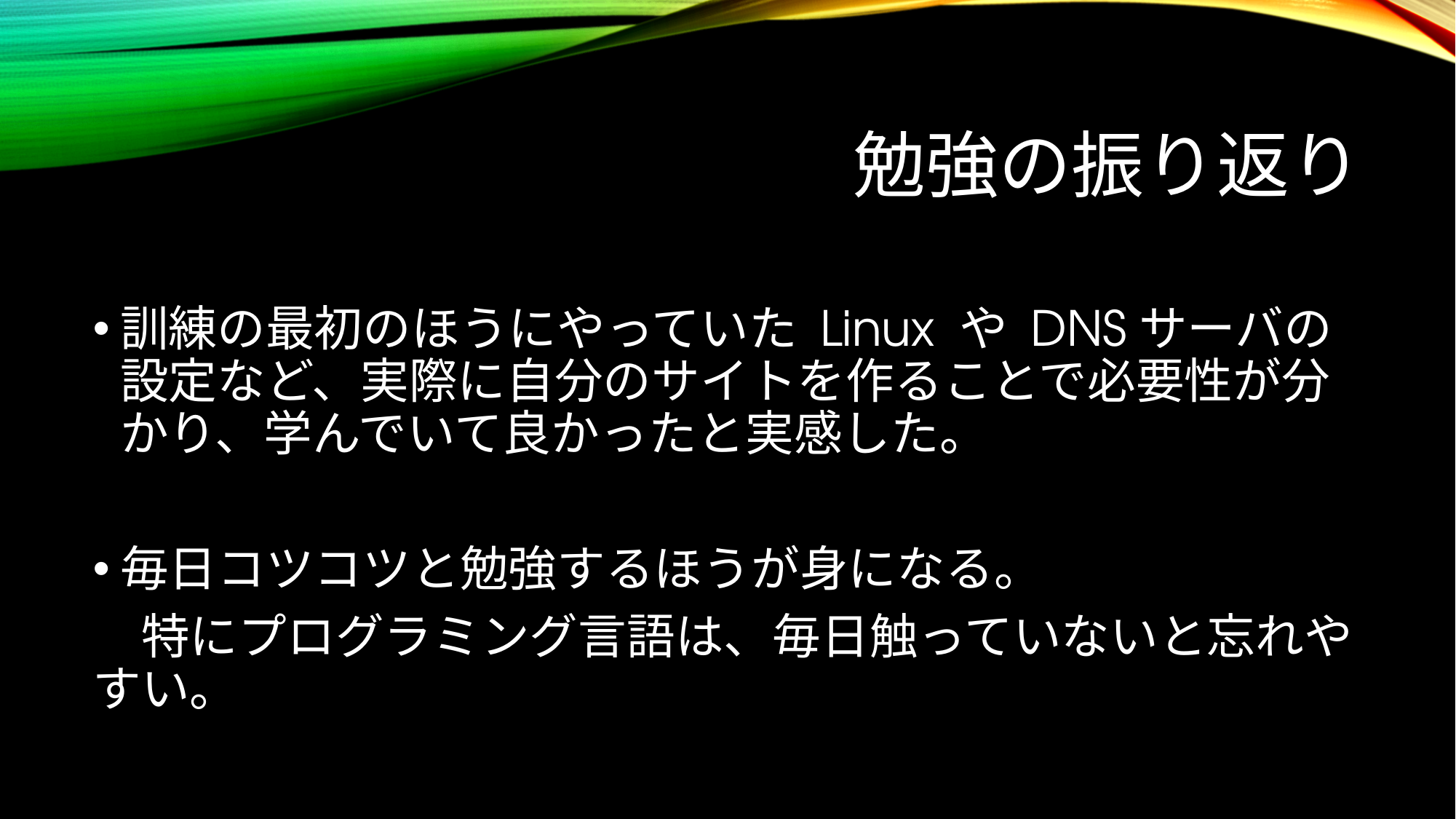

# 勉強の振り返り
訓練の最初のほうにやっていた Linux や DNSサーバの設定など、実際に自分のサイトを作ることで必要性が分かり、学んでいて良かったと実感した。

毎日コツコツと勉強するほうが身になる。
　特にプログラミング言語は、毎日触っていないと忘れやすい。